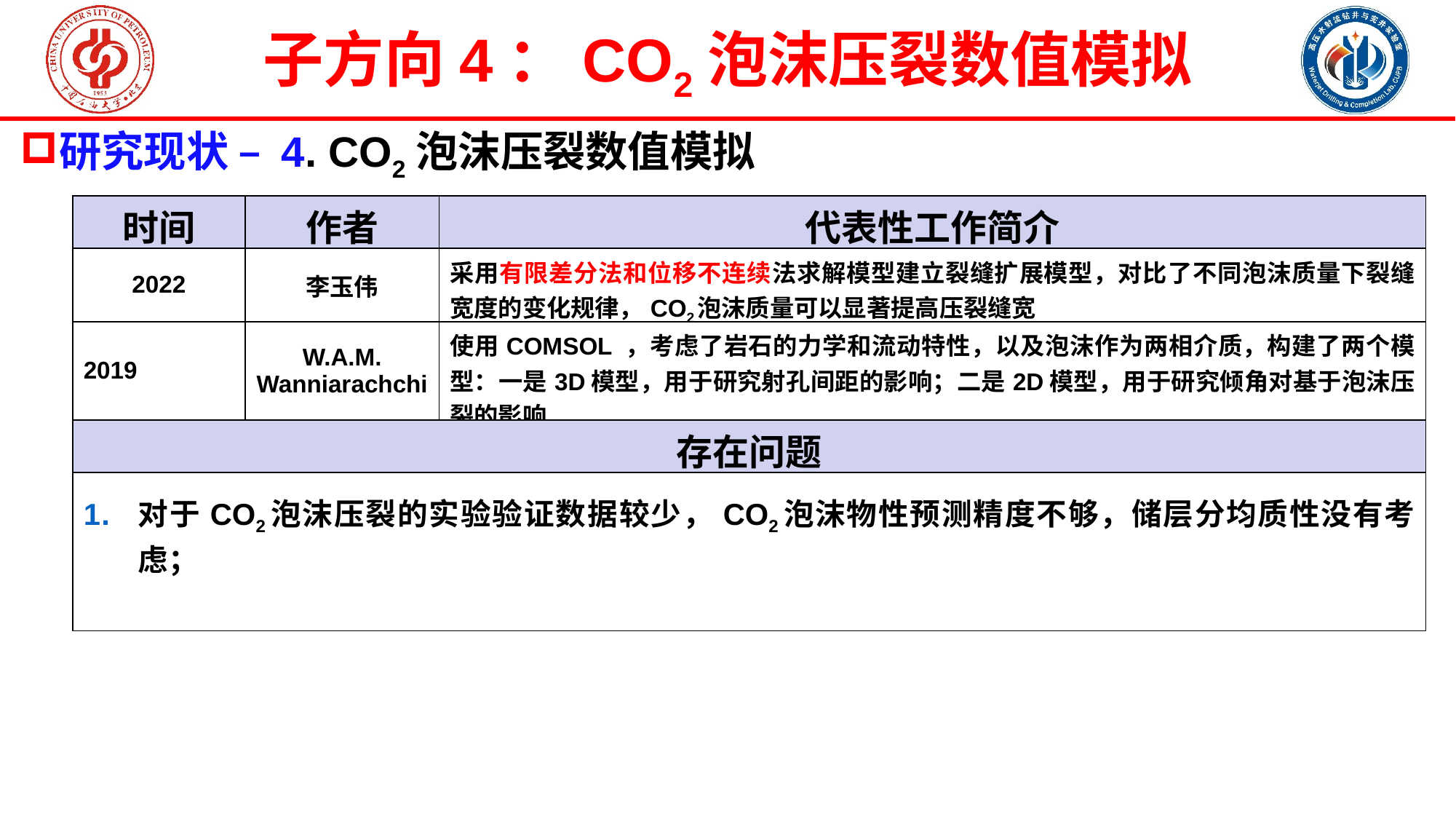

子方向4：CO2泡沫压裂数值模拟
研究现状 – 4. CO2泡沫压裂数值模拟

| 时间 | 作者 | 代表性工作简介 |
| --- | --- | --- |
| 2022 | 李玉伟 | 采用有限差分法和位移不连续法求解模型建立裂缝扩展模型，对比了不同泡沫质量下裂缝宽度的变化规律，CO2泡沫质量可以显著提高压裂缝宽 |
| 2019 | W.A.M. Wanniarachchi | 使用COMSOL ，考虑了岩石的力学和流动特性，以及泡沫作为两相介质，构建了两个模型：一是3D模型，用于研究射孔间距的影响；二是2D模型，用于研究倾角对基于泡沫压裂的影响 |
| 存在问题 |  |  |
| 对于CO2泡沫压裂的实验验证数据较少，CO2泡沫物性预测精度不够，储层分均质性没有考虑； |  |  |